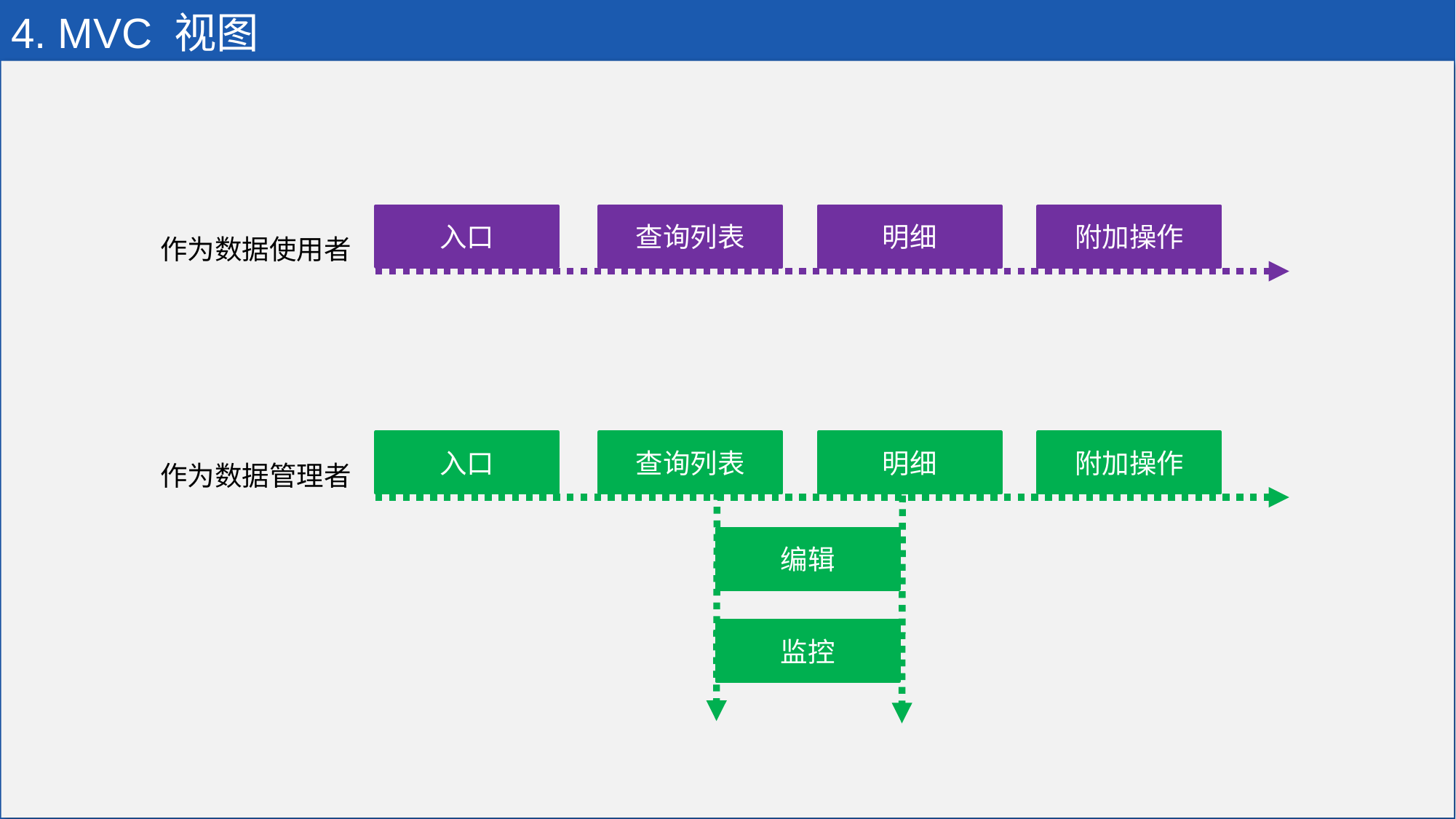

# 4. MVC 视图
附加操作
明细
入口
查询列表
作为数据使用者
附加操作
明细
入口
查询列表
作为数据管理者
编辑
监控